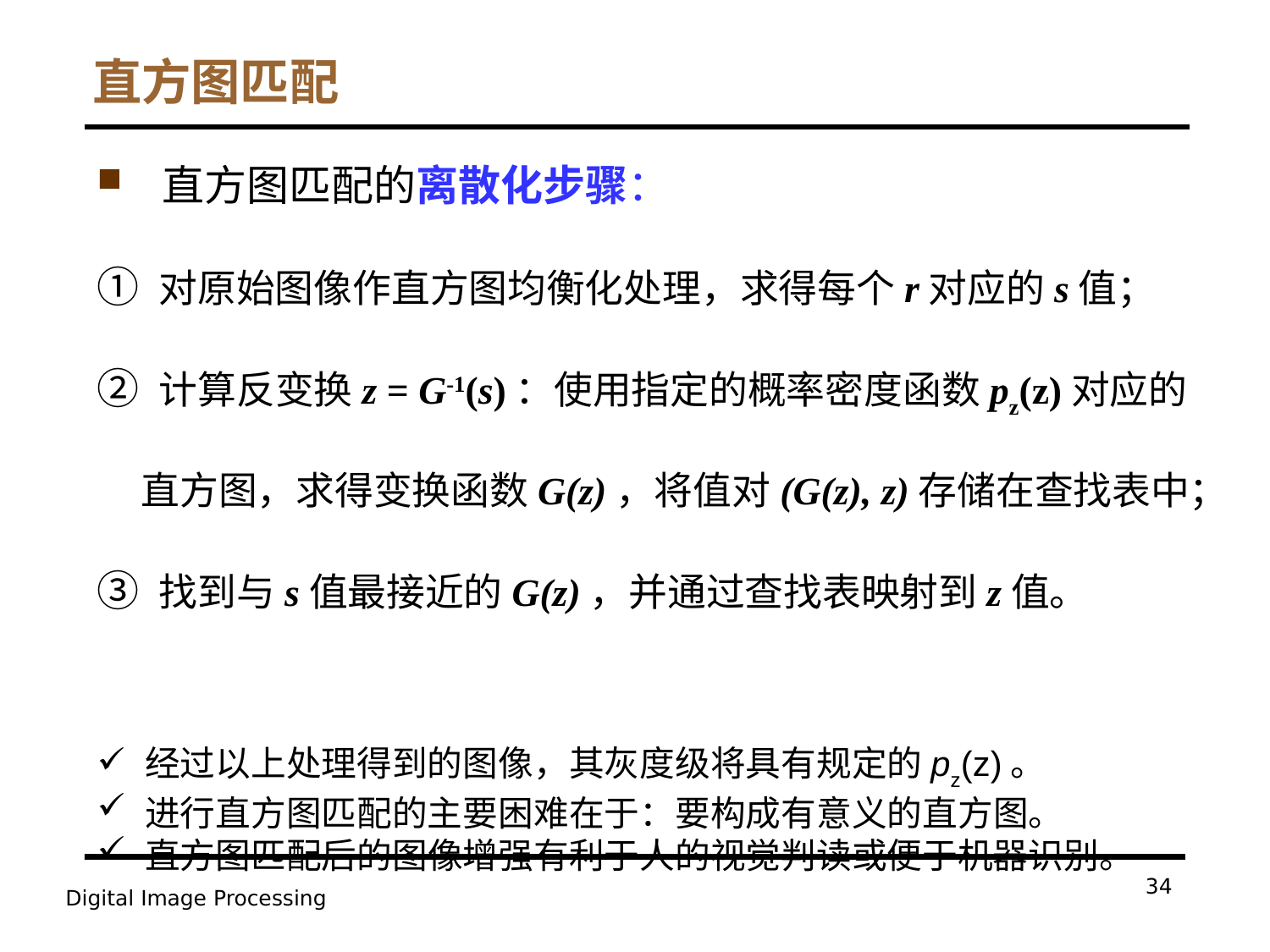

直方图匹配
直方图匹配的离散化步骤：

① 对原始图像作直方图均衡化处理，求得每个r对应的s值；

② 计算反变换z = G-1(s)：使用指定的概率密度函数pz(z)对应的
    直方图，求得变换函数G(z)，将值对(G(z), z)存储在查找表中；

③ 找到与s值最接近的G(z)，并通过查找表映射到z值。

经过以上处理得到的图像，其灰度级将具有规定的pz(z)。
进行直方图匹配的主要困难在于：要构成有意义的直方图。
直方图匹配后的图像增强有利于人的视觉判读或便于机器识别。
34
Digital Image Processing